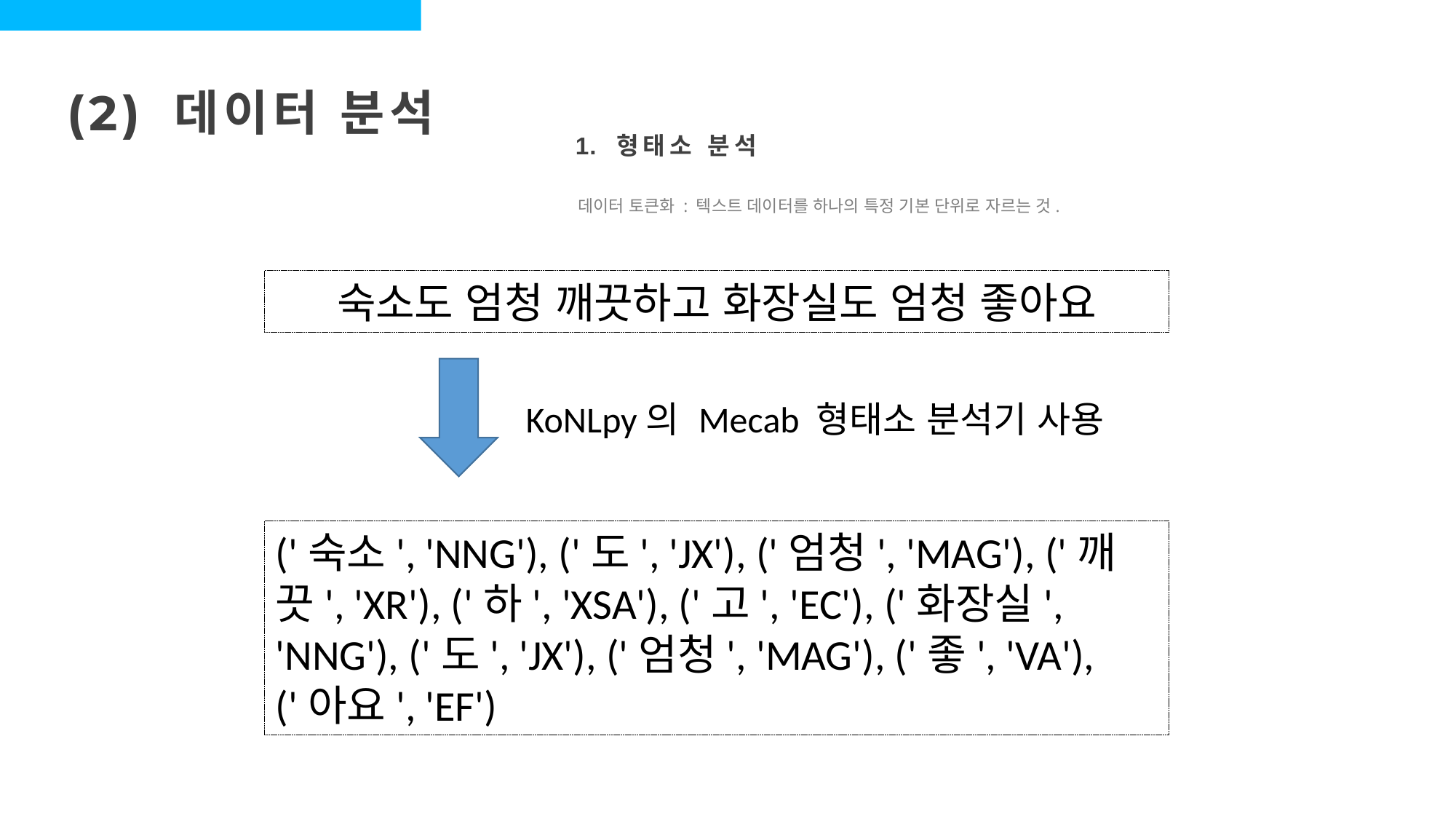

(2) 데이터 분석
형태소 분석
데이터 토큰화 : 텍스트 데이터를 하나의 특정 기본 단위로 자르는 것.
숙소도 엄청 깨끗하고 화장실도 엄청 좋아요

KoNLpy의 Mecab 형태소 분석기 사용
('숙소', 'NNG'), ('도', 'JX'), ('엄청', 'MAG'), ('깨끗', 'XR'), ('하', 'XSA'), ('고', 'EC'), ('화장실', 'NNG'), ('도', 'JX'), ('엄청', 'MAG'), ('좋', 'VA'), ('아요', 'EF')